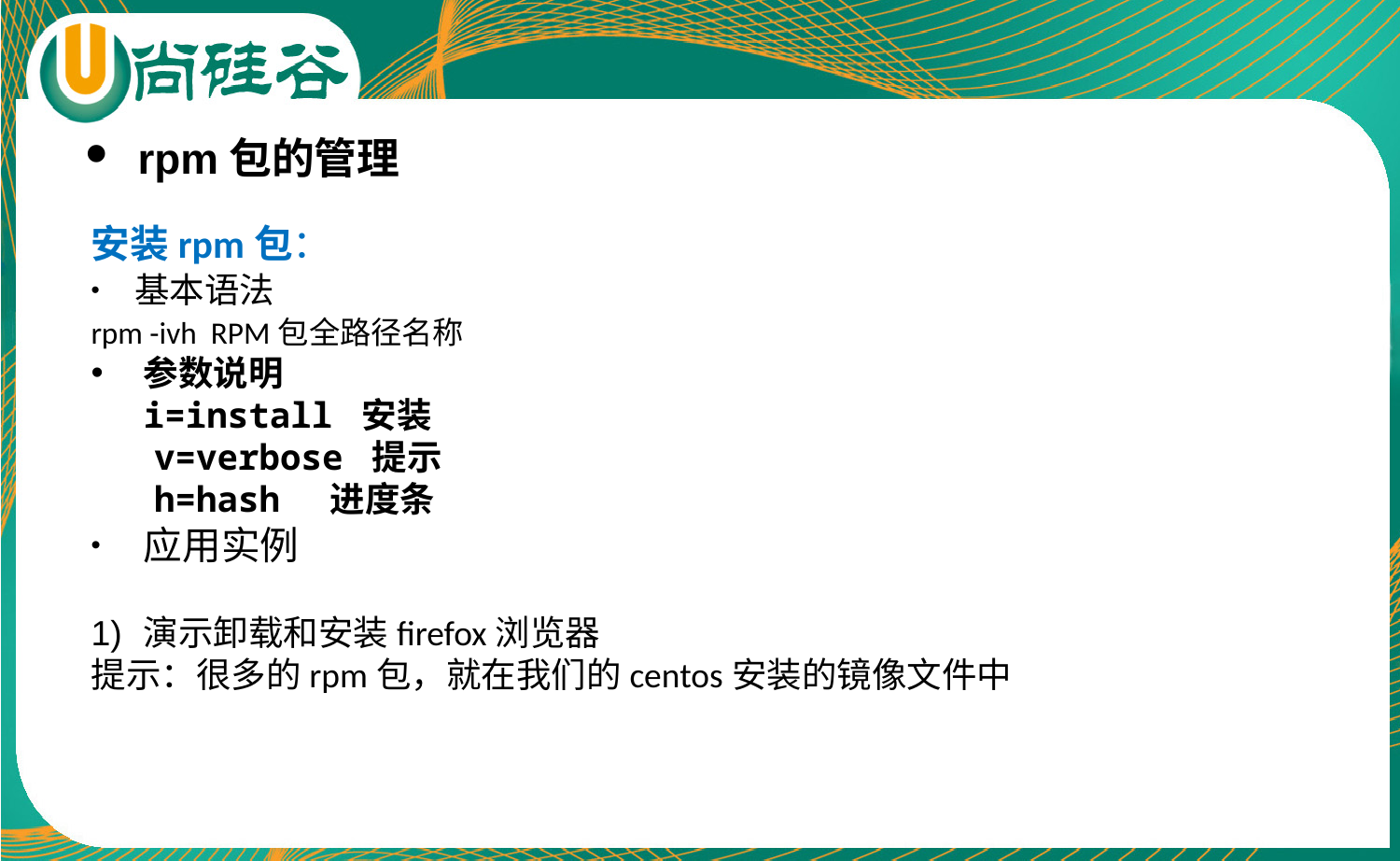

rpm包的管理
安装rpm包：
基本语法
rpm -ivh  RPM包全路径名称
参数说明
	i=install 安装
   v=verbose 提示
   h=hash  进度条
应用实例

演示卸载和安装firefox浏览器
提示：很多的rpm包，就在我们的centos安装的镜像文件中